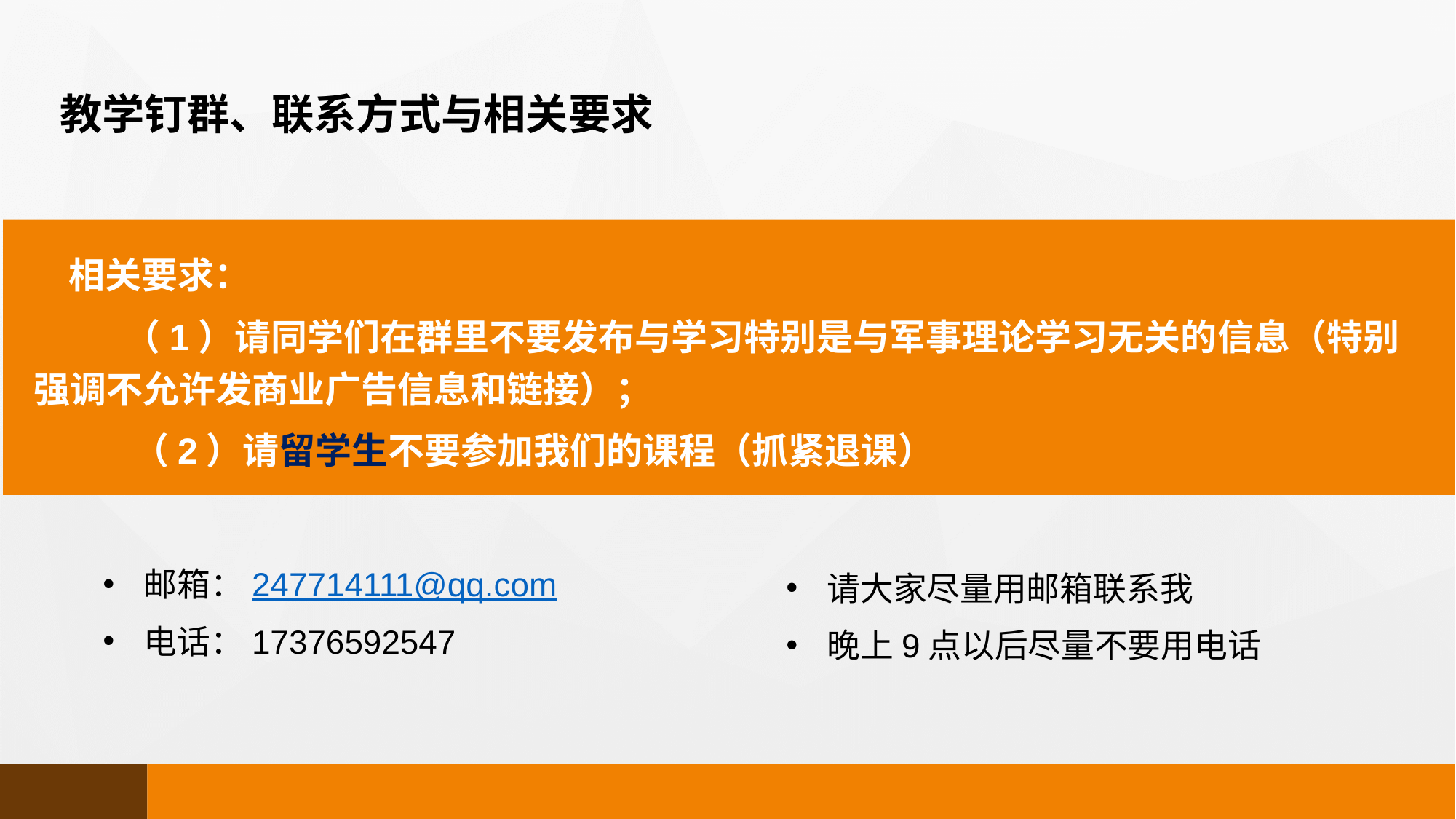

教学钉群、联系方式与相关要求

    相关要求：
          （1）请同学们在群里不要发布与学习特别是与军事理论学习无关的信息（特别强调不允许发商业广告信息和链接）；
           （2）请留学生不要参加我们的课程（抓紧退课）

邮箱：247714111@qq.com
电话：17376592547
请大家尽量用邮箱联系我
晚上9点以后尽量不要用电话